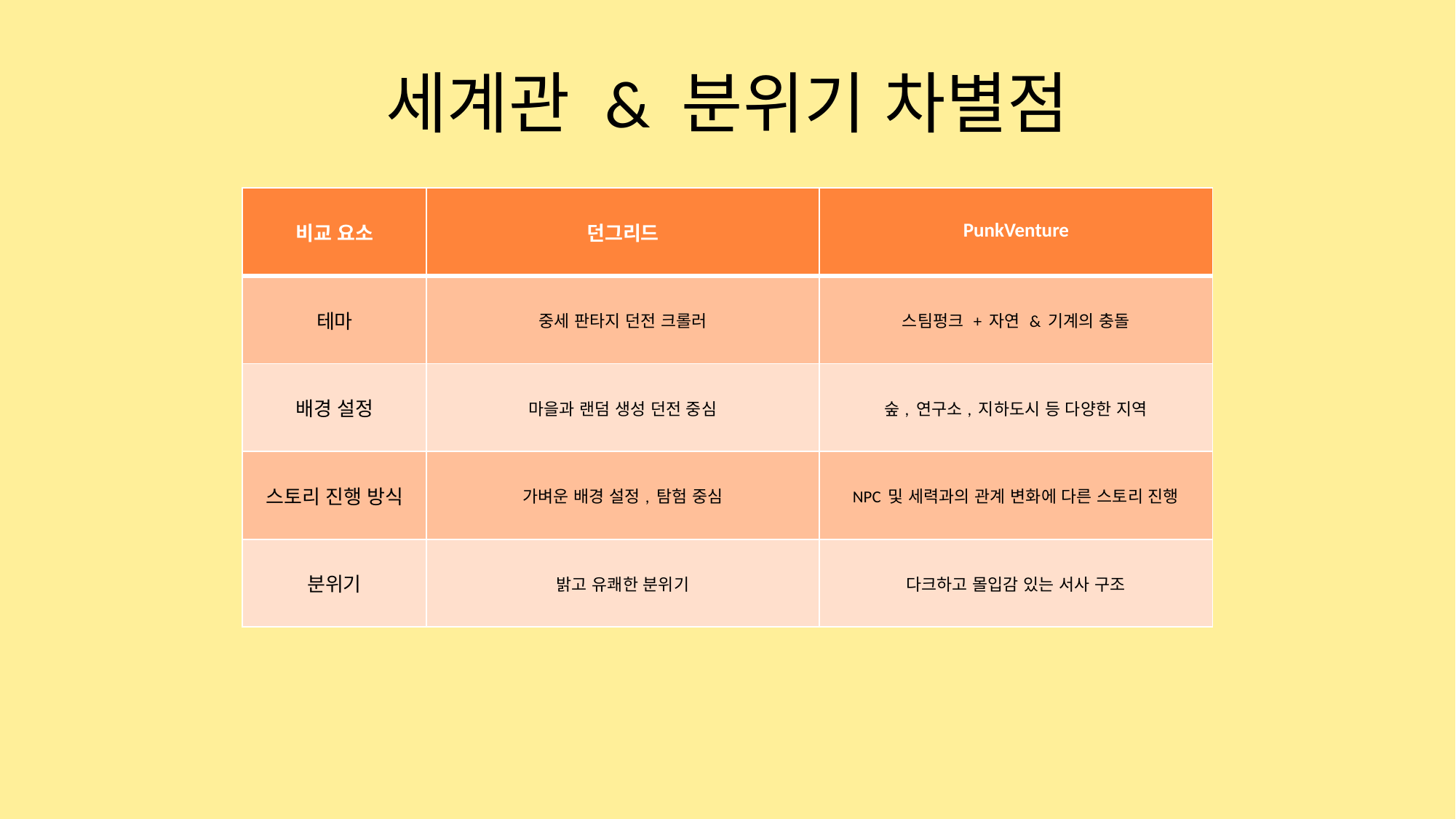

# 세계관 & 분위기 차별점
| 비교 요소 | 던그리드 | PunkVenture |
| --- | --- | --- |
| 테마 | 중세 판타지 던전 크롤러 | 스팀펑크 + 자연 & 기계의 충돌 |
| 배경 설정 | 마을과 랜덤 생성 던전 중심 | 숲, 연구소, 지하도시 등 다양한 지역 |
| 스토리 진행 방식 | 가벼운 배경 설정, 탐험 중심 | NPC 및 세력과의 관계 변화에 다른 스토리 진행 |
| 분위기 | 밝고 유쾌한 분위기 | 다크하고 몰입감 있는 서사 구조 |